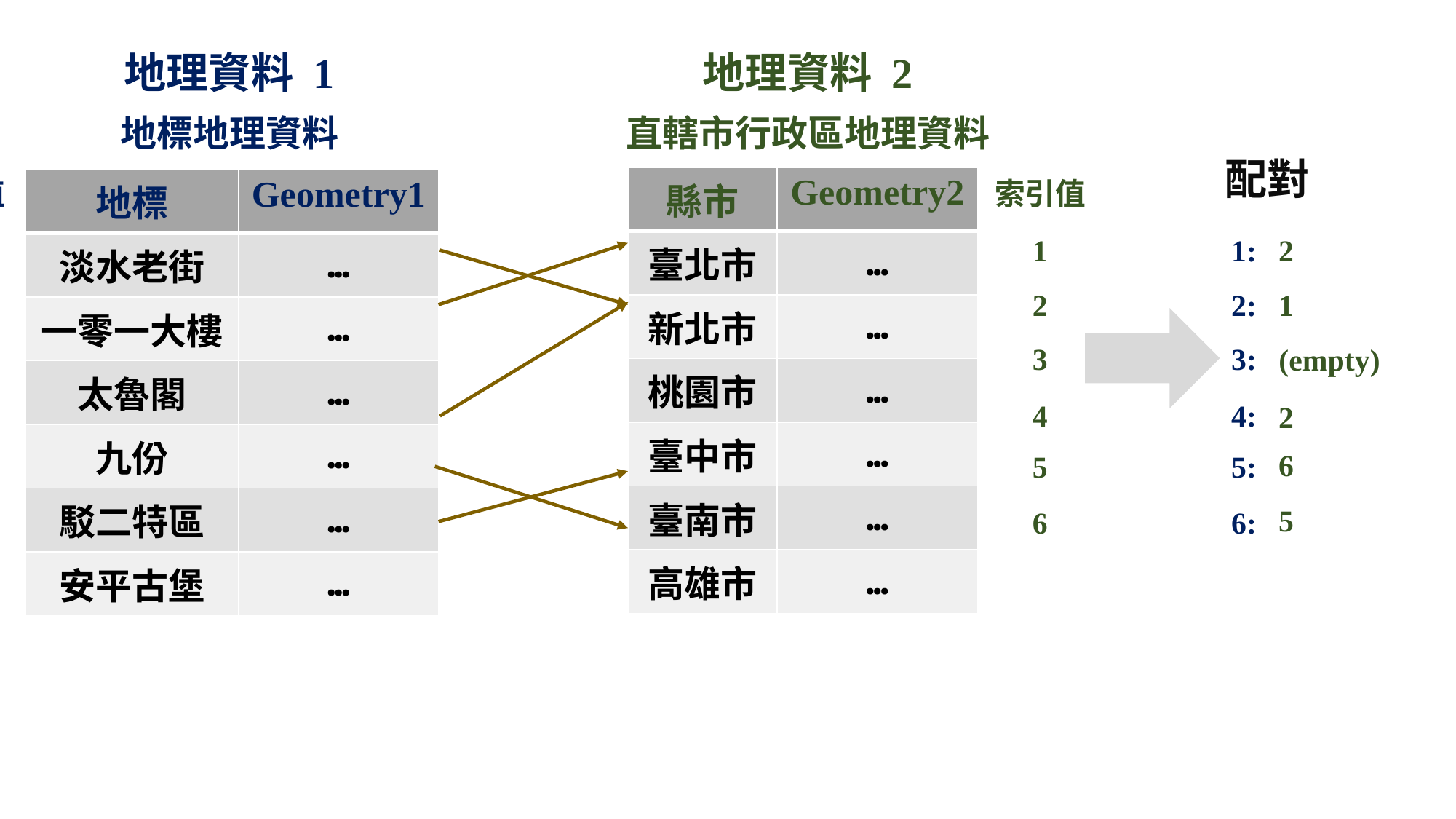

地理資料 1
地理資料 2
直轄市行政區地理資料
地標地理資料
配對
| 縣市 | Geometry2 |
| --- | --- |
| 臺北市 | … |
| 新北市 | … |
| 桃園市 | … |
| 臺中市 | … |
| 臺南市 | … |
| 高雄市 | … |
索引值
| 地標 | Geometry1 |
| --- | --- |
| 淡水老街 | … |
| 一零一大樓 | … |
| 太魯閣 | … |
| 九份 | … |
| 駁二特區 | … |
| 安平古堡 | … |
索引值
1
1
1:
2
2
2
2:
1

3
3
3:
(empty)
4
4
4:
2
6
5
5
5:
5
6
6
6: